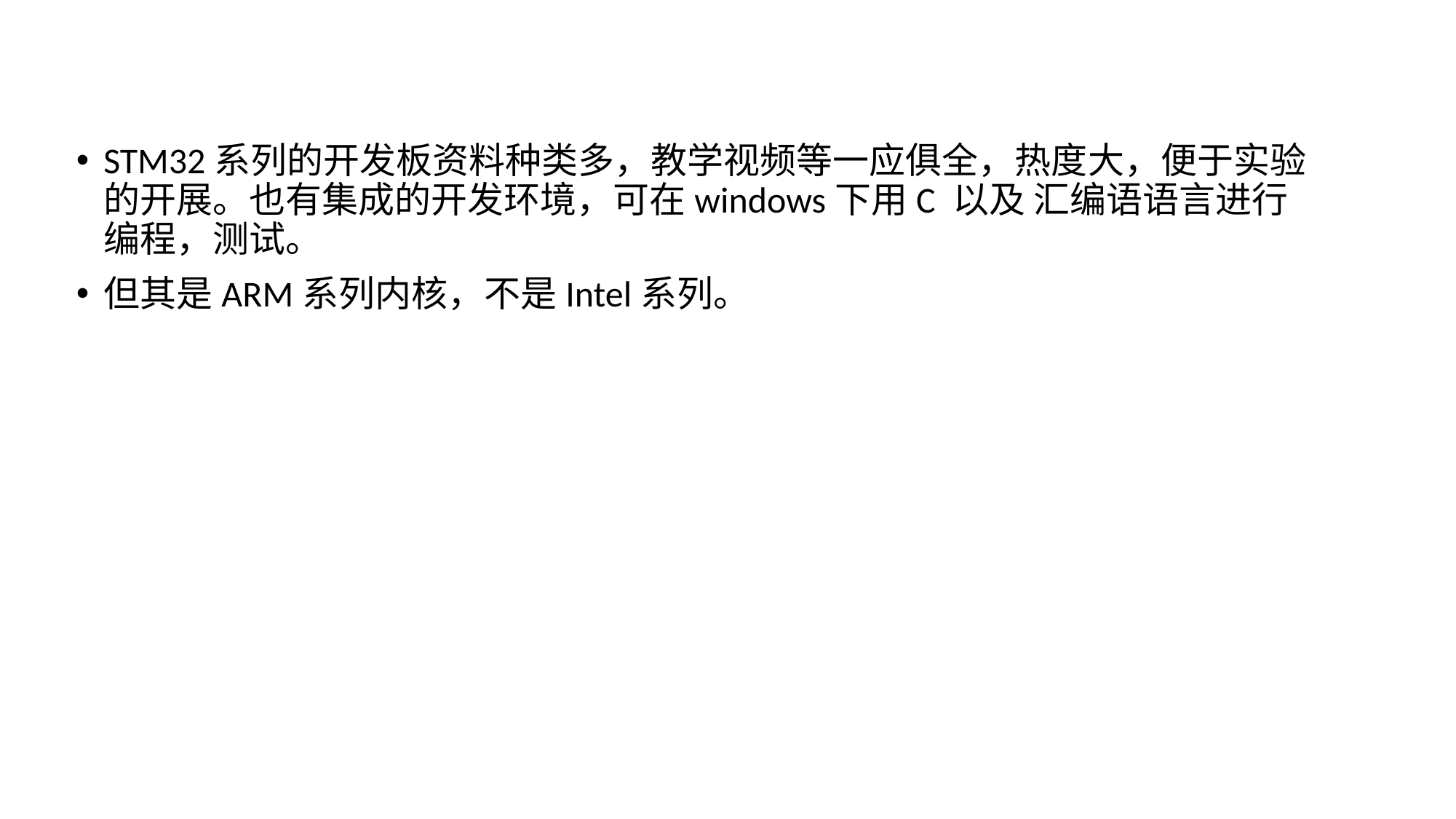

#
STM32系列的开发板资料种类多，教学视频等一应俱全，热度大，便于实验的开展。也有集成的开发环境，可在windows下用C 以及 汇编语语言进行编程，测试。
但其是ARM系列内核，不是Intel系列。